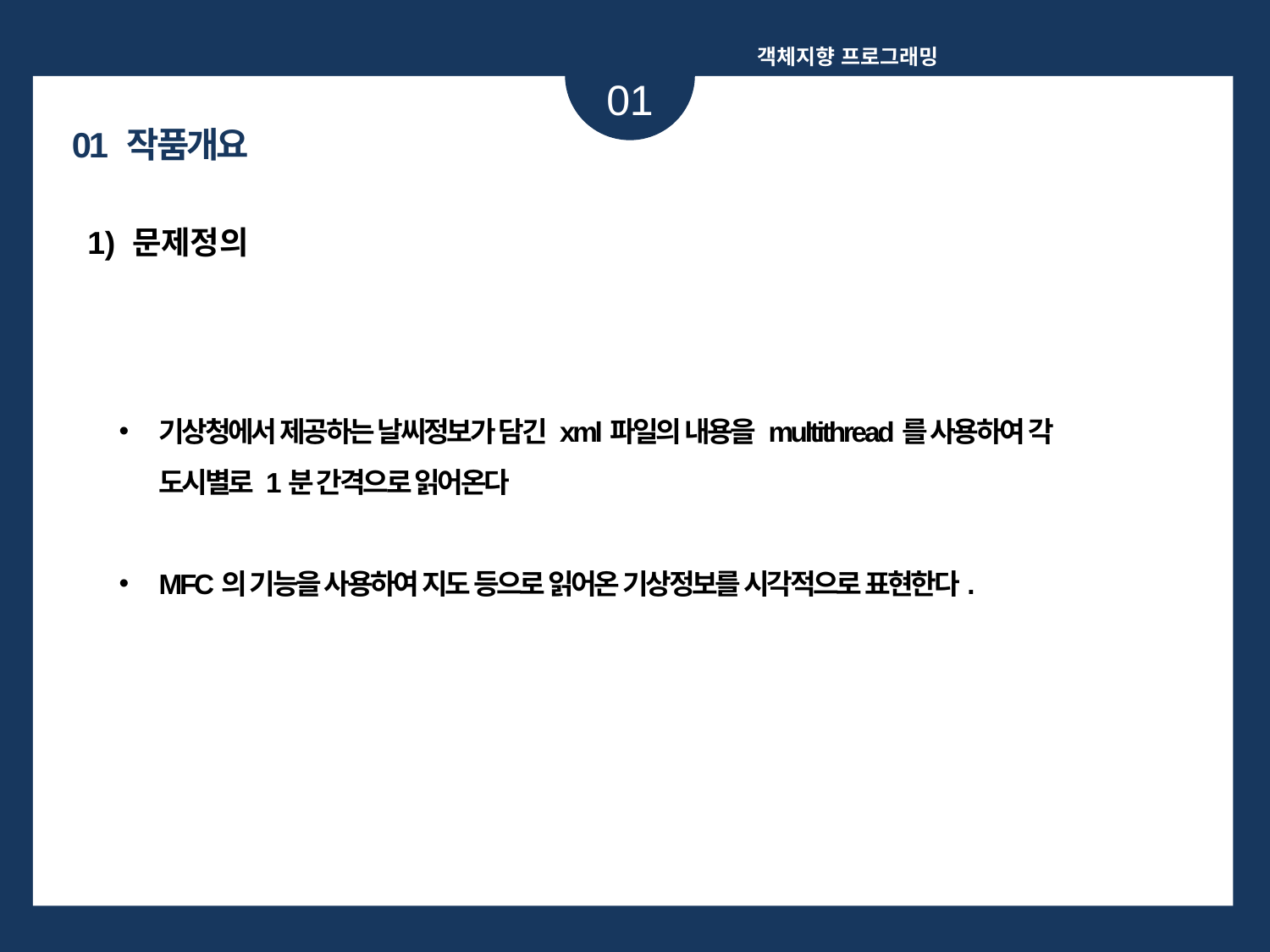

객체지향 프로그래밍

01

01 작품개요
1) 문제정의
기상청에서 제공하는 날씨정보가 담긴 xml파일의 내용을 multithread를 사용하여 각  도시별로 1분 간격으로 읽어온다

MFC의 기능을 사용하여 지도 등으로 읽어온 기상정보를 시각적으로 표현한다.